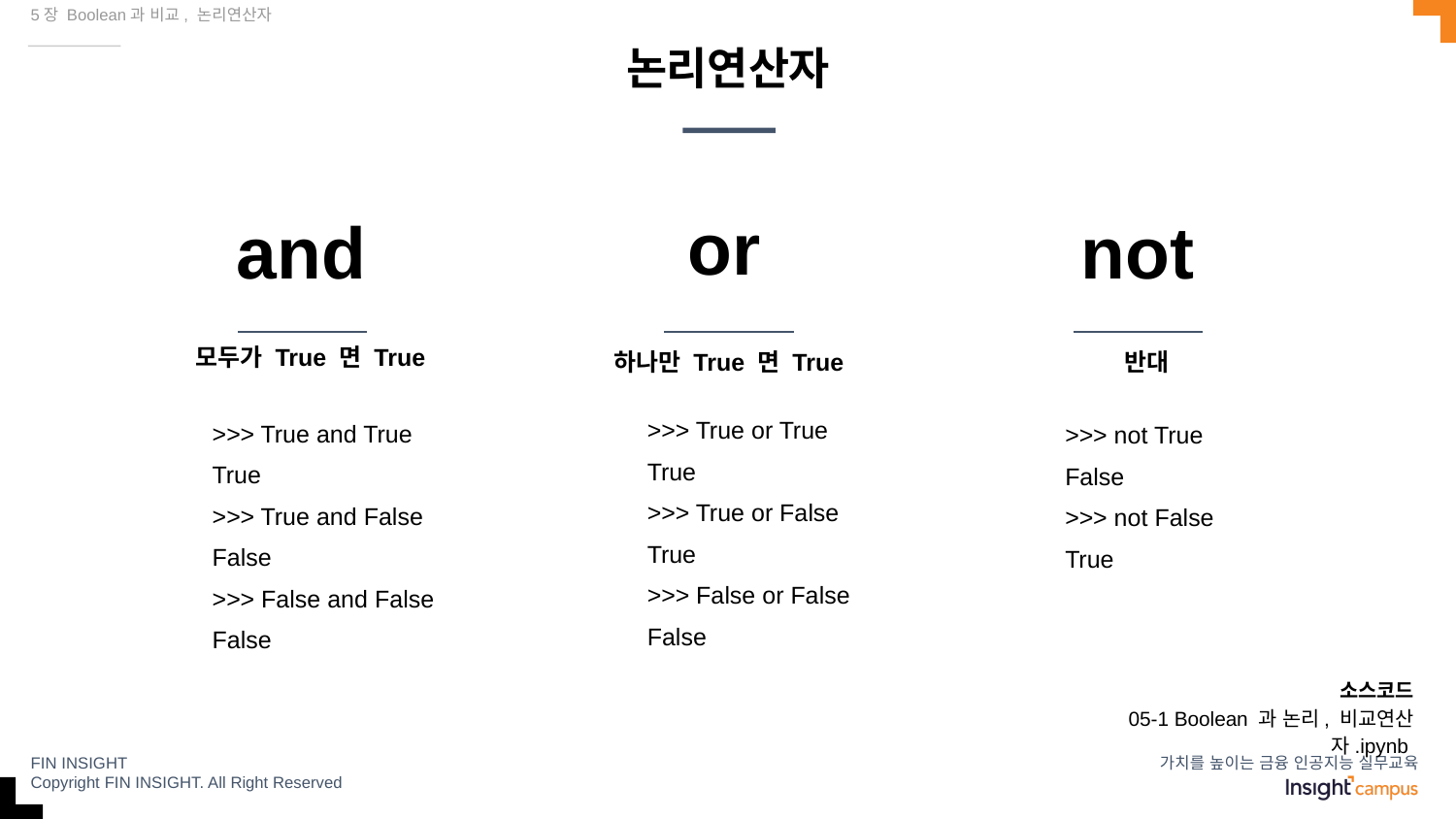

5장 Boolean과 비교, 논리연산자
# 논리연산자
or
and
not
모두가 True 면 True
하나만 True 면 True
반대
>>> True or True
True
>>> True or False
True
>>> False or False
False
>>> True and True
True
>>> True and False
False
>>> False and False
False
>>> not True
False
>>> not False
True
소스코드
05-1 Boolean 과 논리, 비교연산자.ipynb